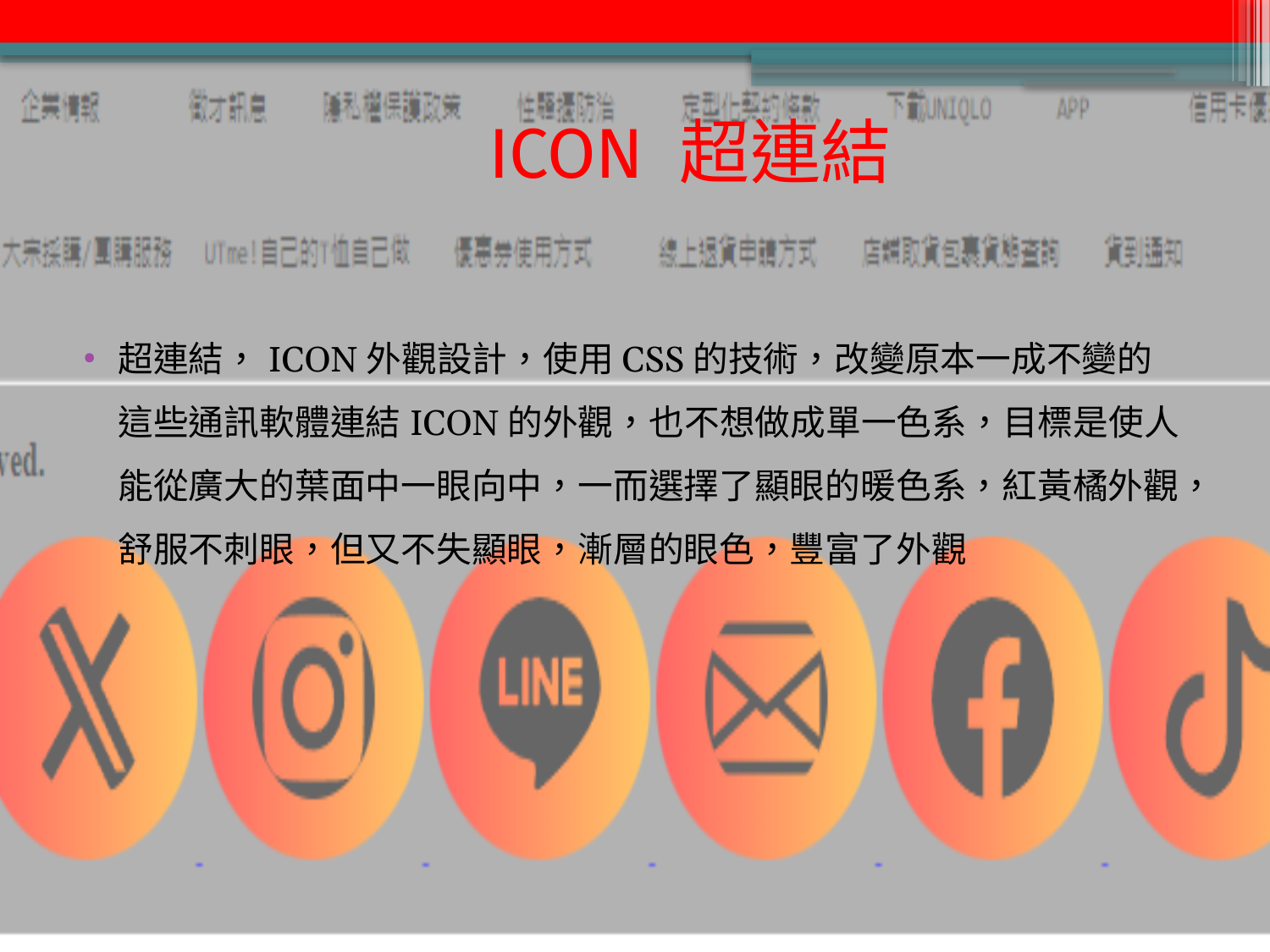

# ICON 超連結

超連結，ICON外觀設計，使用CSS的技術，改變原本一成不變的這些通訊軟體連結ICON的外觀，也不想做成單一色系，目標是使人能從廣大的葉面中一眼向中，一而選擇了顯眼的暖色系，紅黃橘外觀，舒服不刺眼，但又不失顯眼，漸層的眼色，豐富了外觀